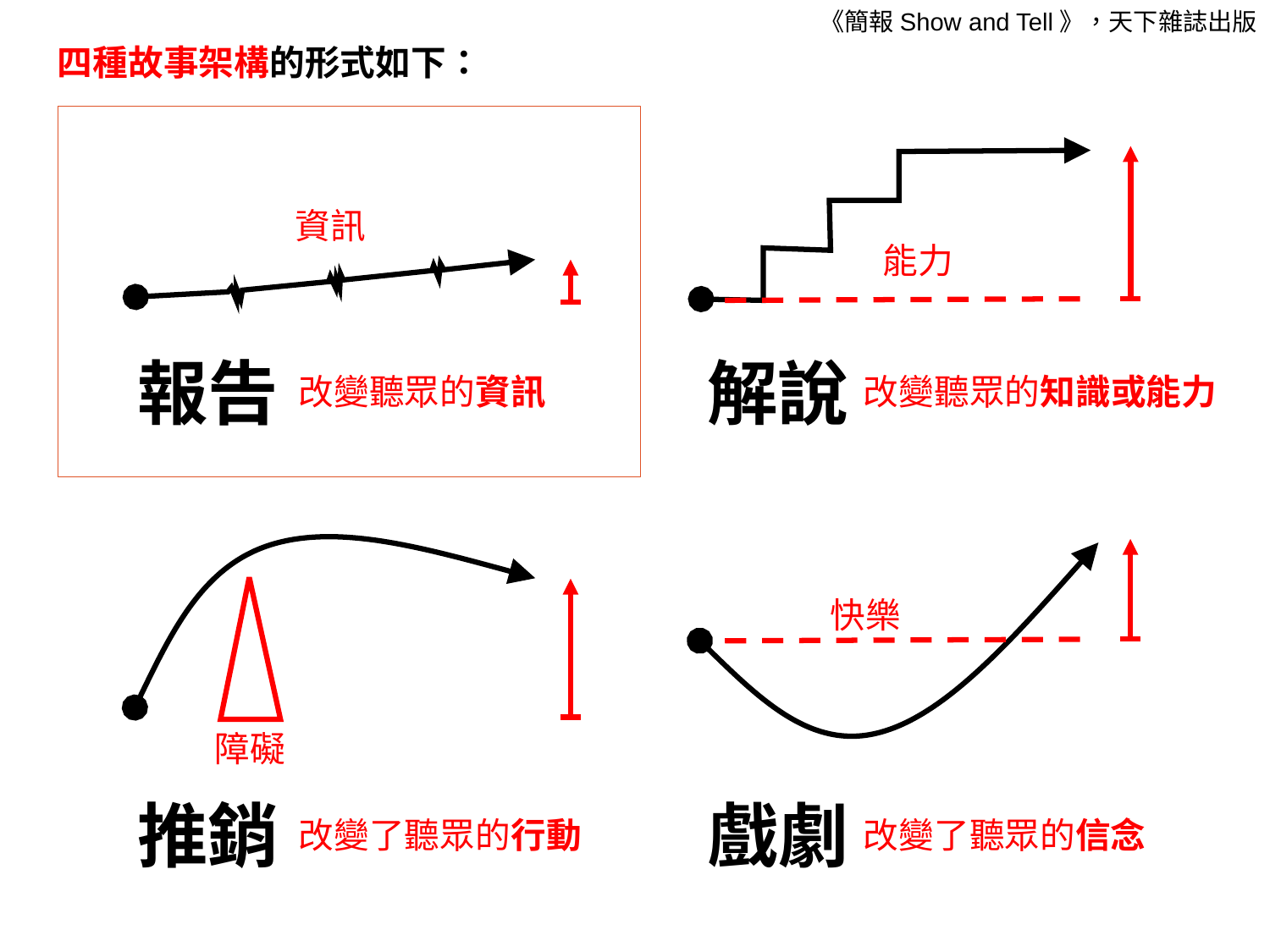

《簡報Show and Tell》，天下雜誌出版
四種故事架構的形式如下：

能力
解說
改變聽眾的知識或能力
資訊

報告
改變聽眾的資訊

障礙
推銷
改變了聽眾的行動

快樂
戲劇
改變了聽眾的信念